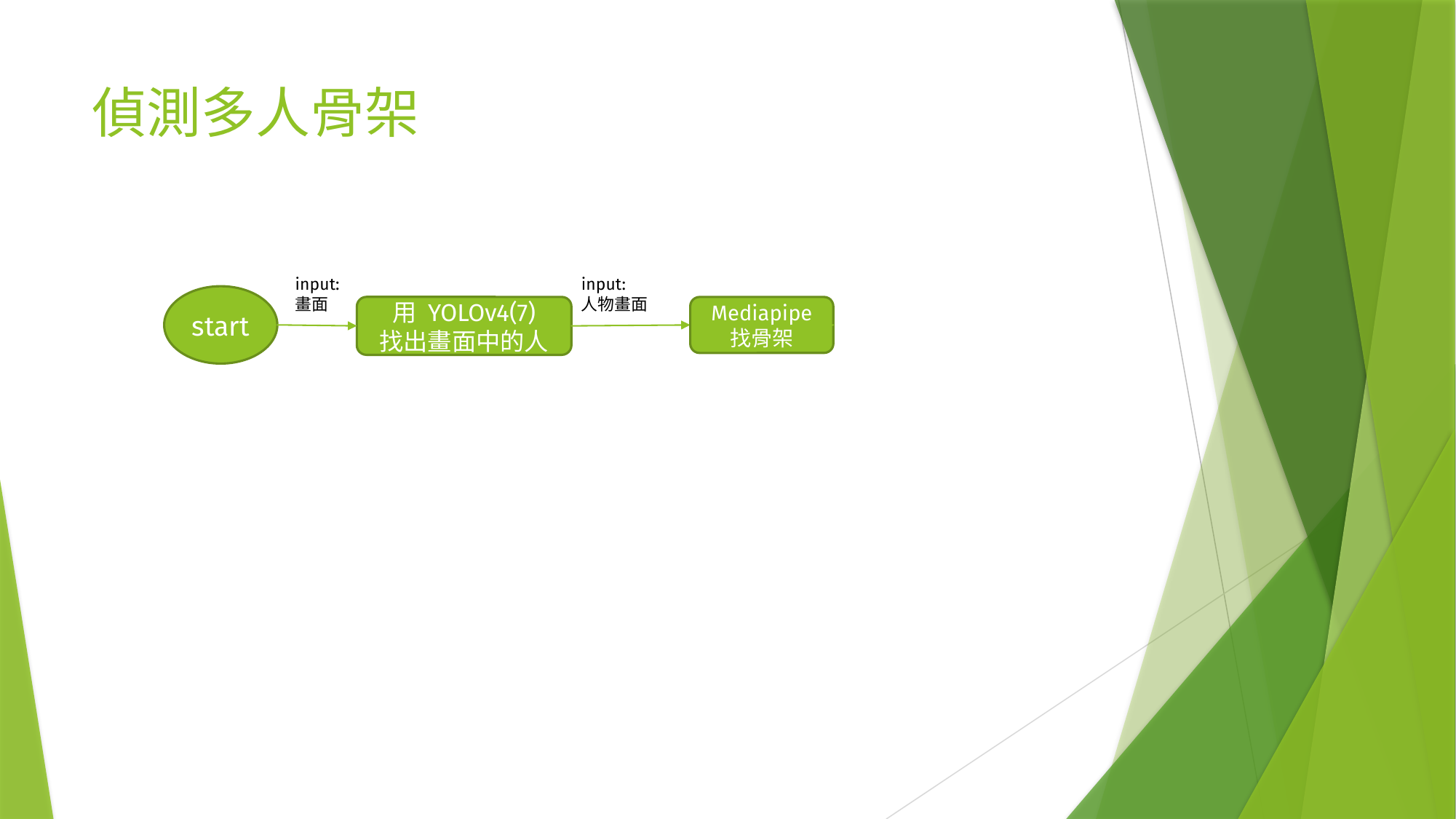

# 偵測多人骨架
input:
畫面
input:
人物畫面
start
用 YOLOv4(7)
找出畫面中的人
Mediapipe
找骨架